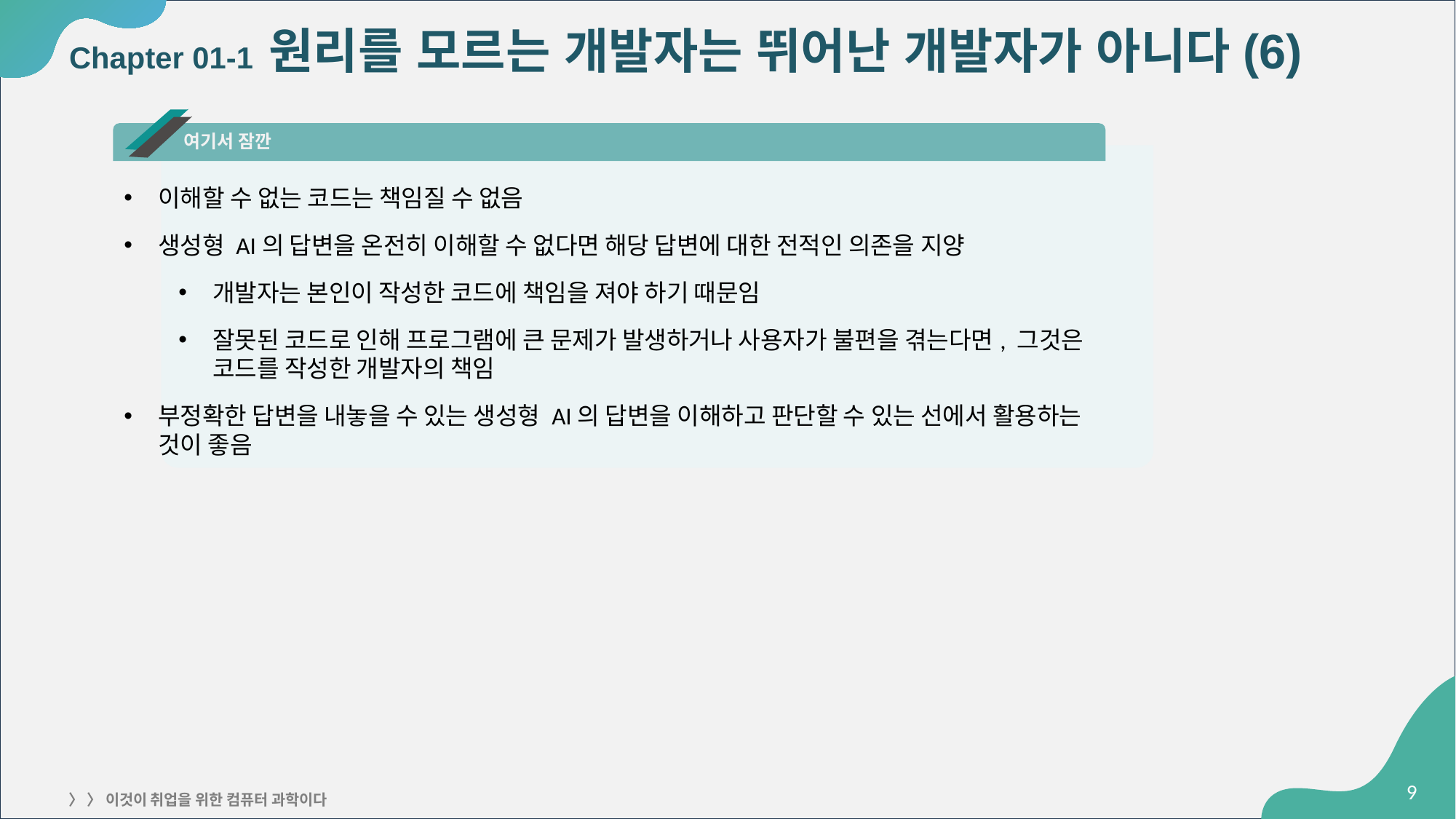

# Chapter 01-1 원리를 모르는 개발자는 뛰어난 개발자가 아니다(6)

여기서 잠깐

이해할 수 없는 코드는 책임질 수 없음
생성형 AI의 답변을 온전히 이해할 수 없다면 해당 답변에 대한 전적인 의존을 지양
개발자는 본인이 작성한 코드에 책임을 져야 하기 때문임
잘못된 코드로 인해 프로그램에 큰 문제가 발생하거나 사용자가 불편을 겪는다면, 그것은 코드를 작성한 개발자의 책임
부정확한 답변을 내놓을 수 있는 생성형 AI의 답변을 이해하고 판단할 수 있는 선에서 활용하는 것이 좋음
9
〉 〉 이것이 취업을 위한 컴퓨터 과학이다